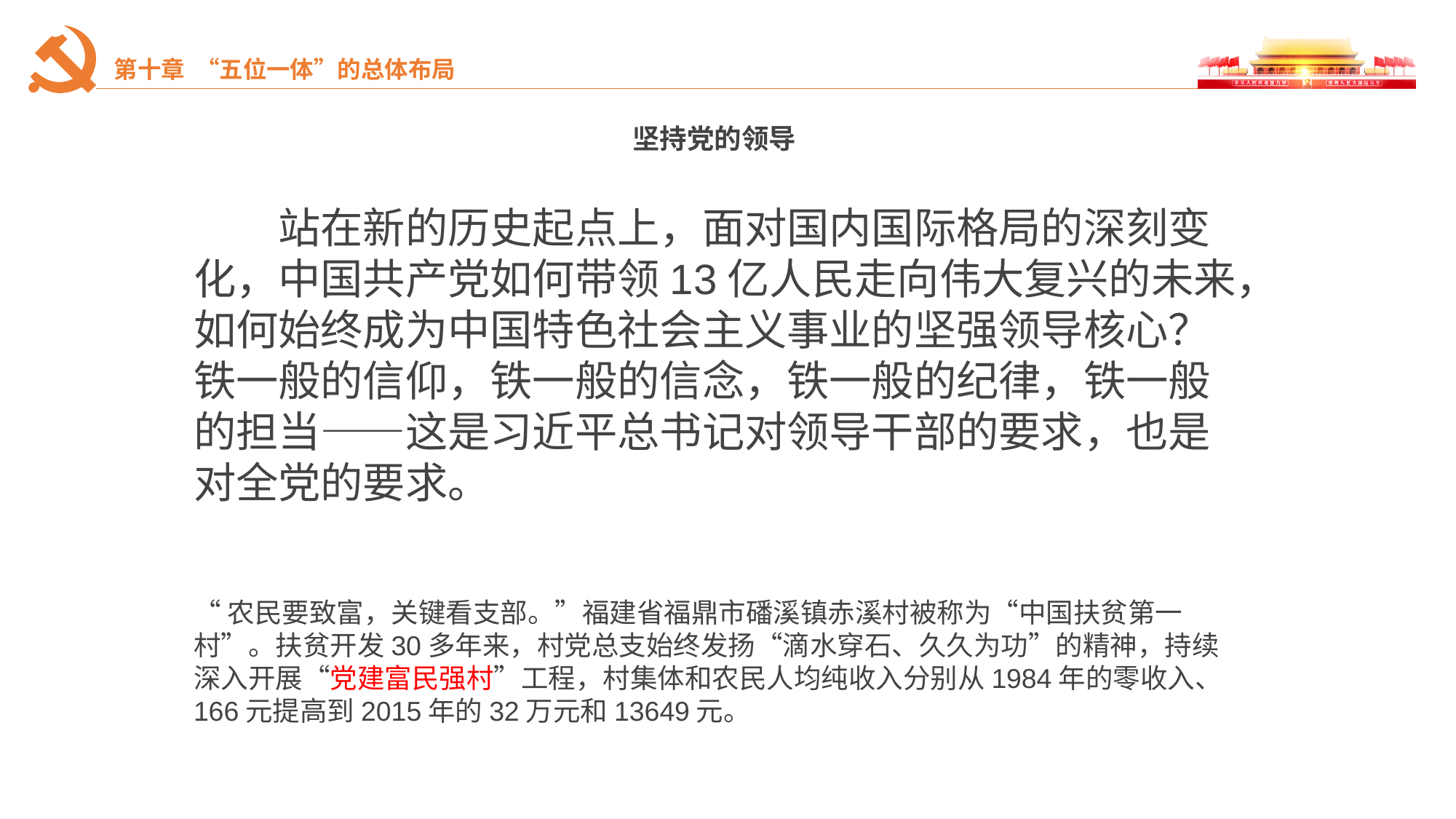

坚持党的领导
　　站在新的历史起点上，面对国内国际格局的深刻变化，中国共产党如何带领13亿人民走向伟大复兴的未来，如何始终成为中国特色社会主义事业的坚强领导核心？铁一般的信仰，铁一般的信念，铁一般的纪律，铁一般的担当——这是习近平总书记对领导干部的要求，也是对全党的要求。
“农民要致富，关键看支部。”福建省福鼎市磻溪镇赤溪村被称为“中国扶贫第一村”。扶贫开发30多年来，村党总支始终发扬“滴水穿石、久久为功”的精神，持续深入开展“党建富民强村”工程，村集体和农民人均纯收入分别从1984年的零收入、166元提高到2015年的32万元和13649元。